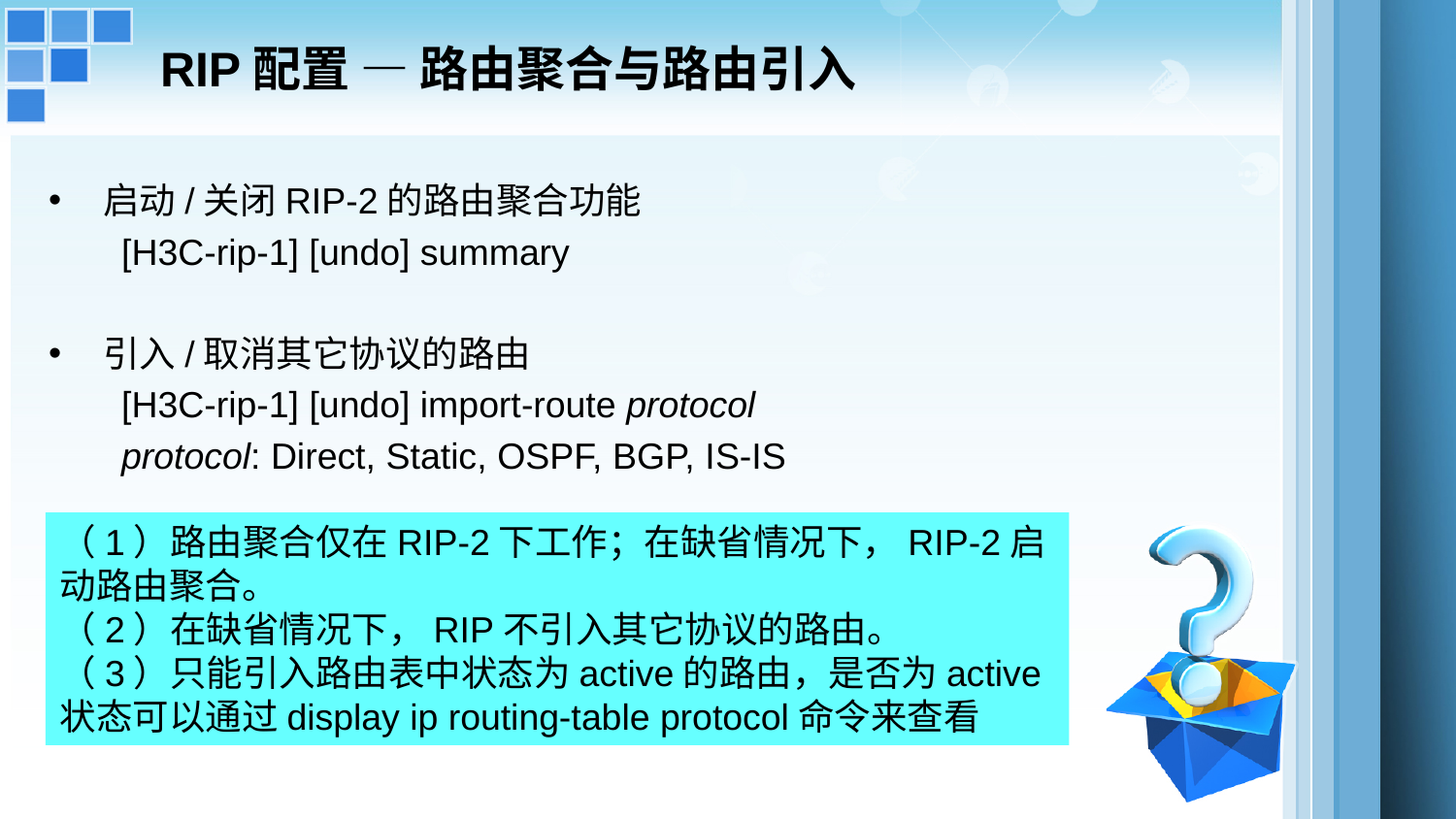

RIP配置 — 路由聚合与路由引入
启动/关闭RIP-2的路由聚合功能
[H3C-rip-1] [undo] summary

引入/取消其它协议的路由
[H3C-rip-1] [undo] import-route protocol
protocol: Direct, Static, OSPF, BGP, IS-IS
（1）路由聚合仅在RIP-2下工作；在缺省情况下，RIP-2启动路由聚合。
（2）在缺省情况下，RIP不引入其它协议的路由。
（3）只能引入路由表中状态为active的路由，是否为active状态可以通过display ip routing-table protocol命令来查看